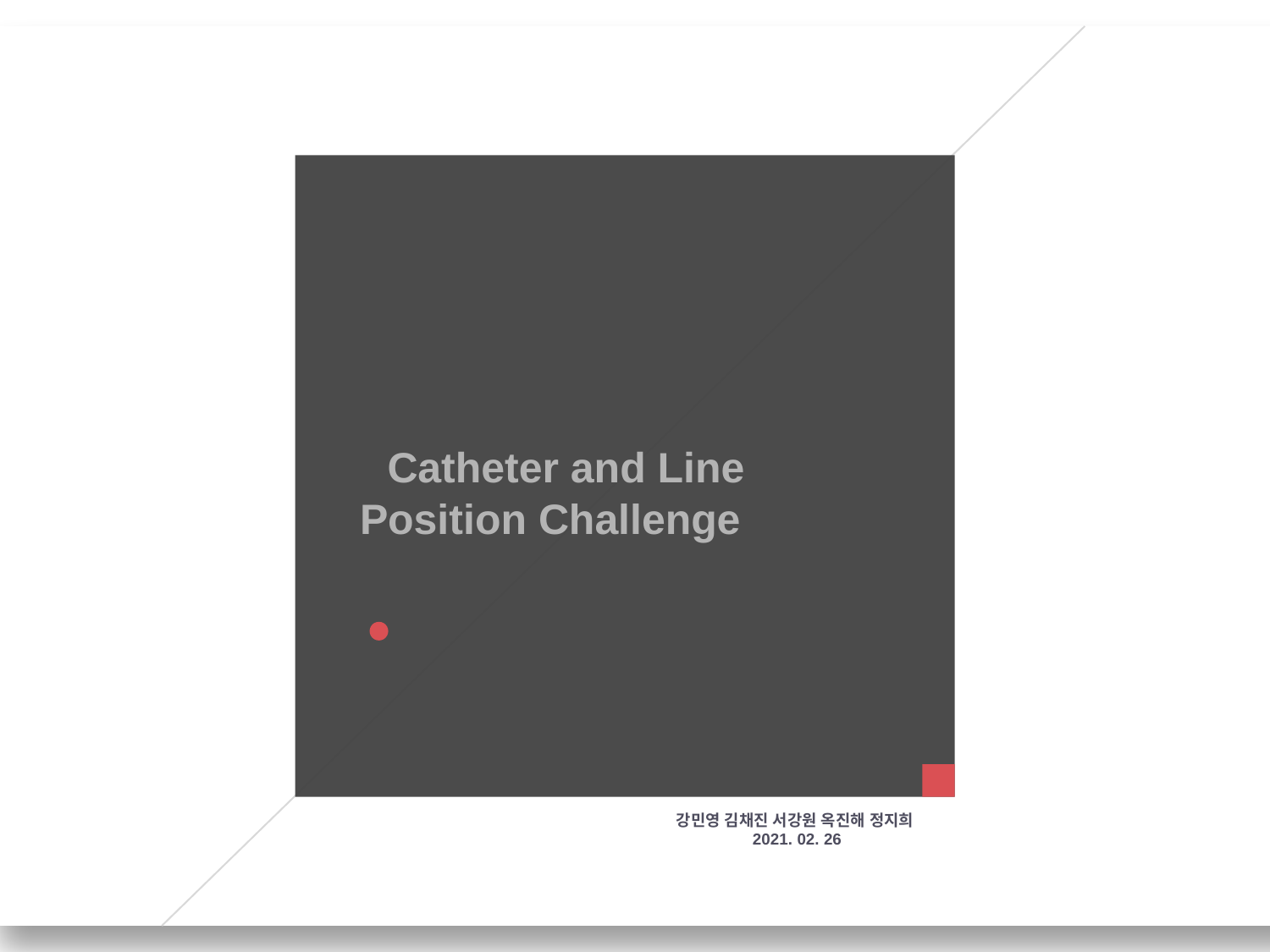

RANZCR CLiP
: Catheter and Line Position Challenge

강민영 김채진 서강원 옥진해 정지희
 2021. 02. 26